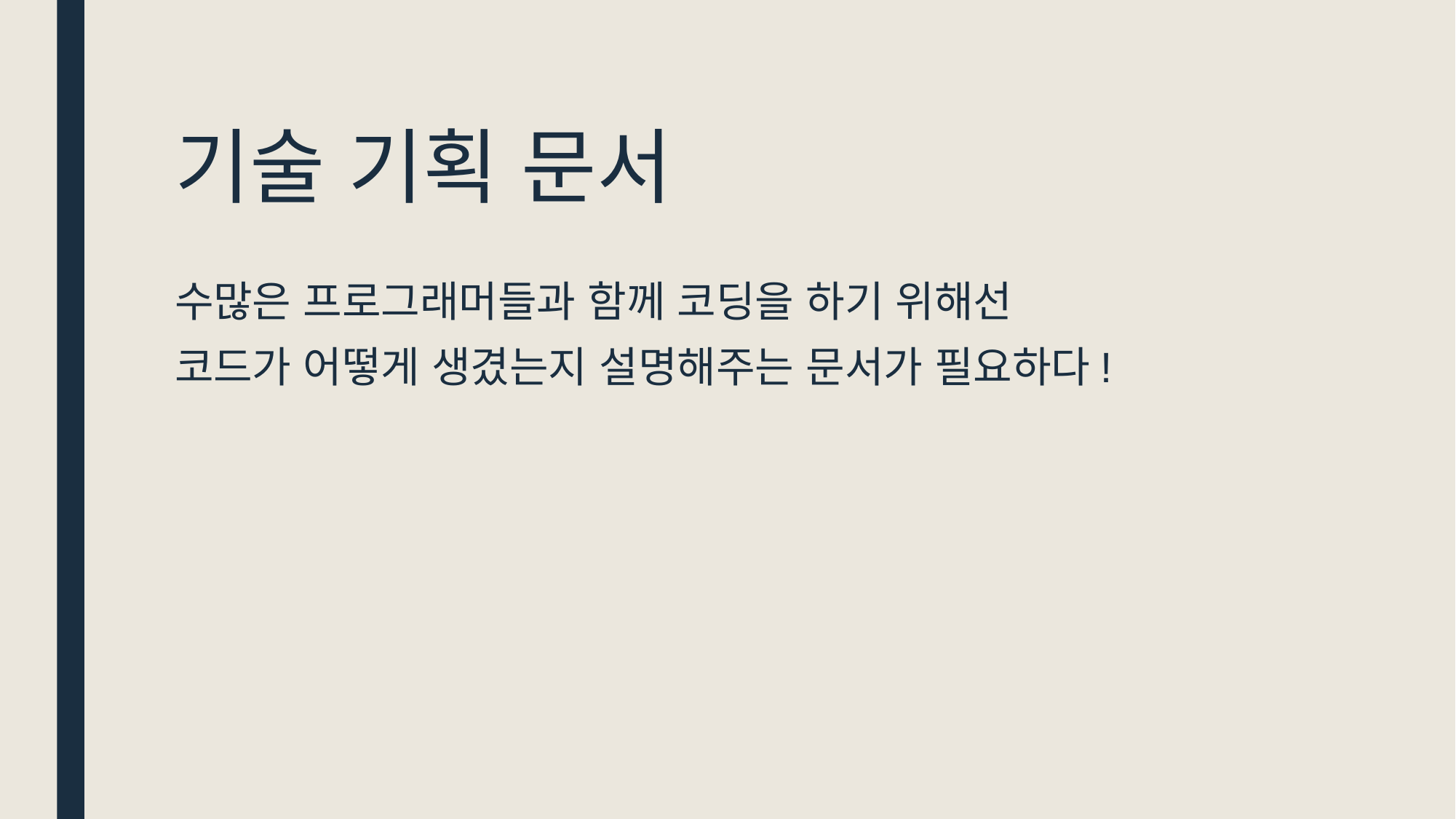

# 기술 기획 문서
수많은 프로그래머들과 함께 코딩을 하기 위해선
코드가 어떻게 생겼는지 설명해주는 문서가 필요하다!